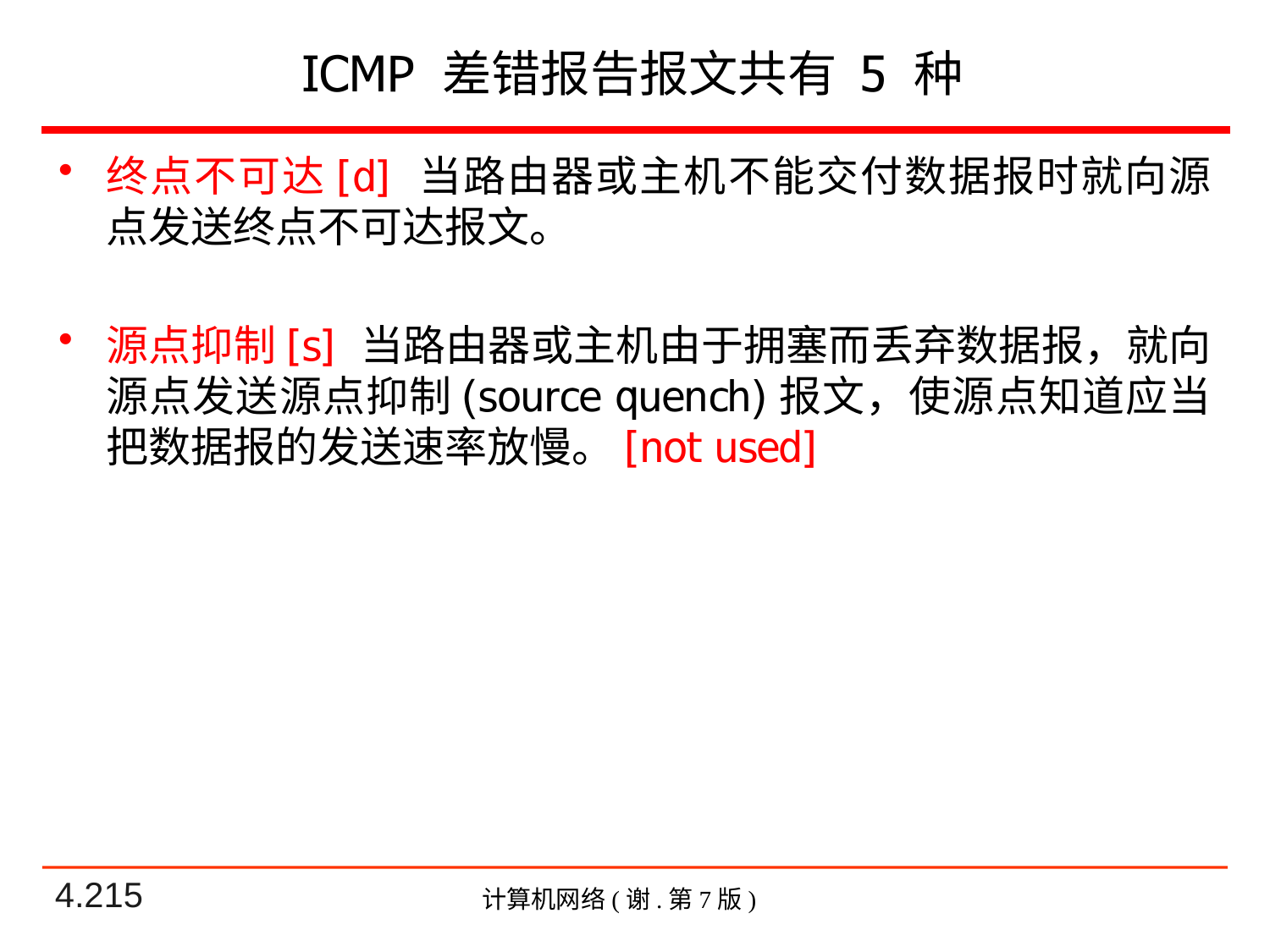

# ICMP 差错报告报文共有 5 种
终点不可达[d] 当路由器或主机不能交付数据报时就向源点发送终点不可达报文。

源点抑制[s] 当路由器或主机由于拥塞而丢弃数据报，就向源点发送源点抑制(source quench)报文，使源点知道应当把数据报的发送速率放慢。[not used]